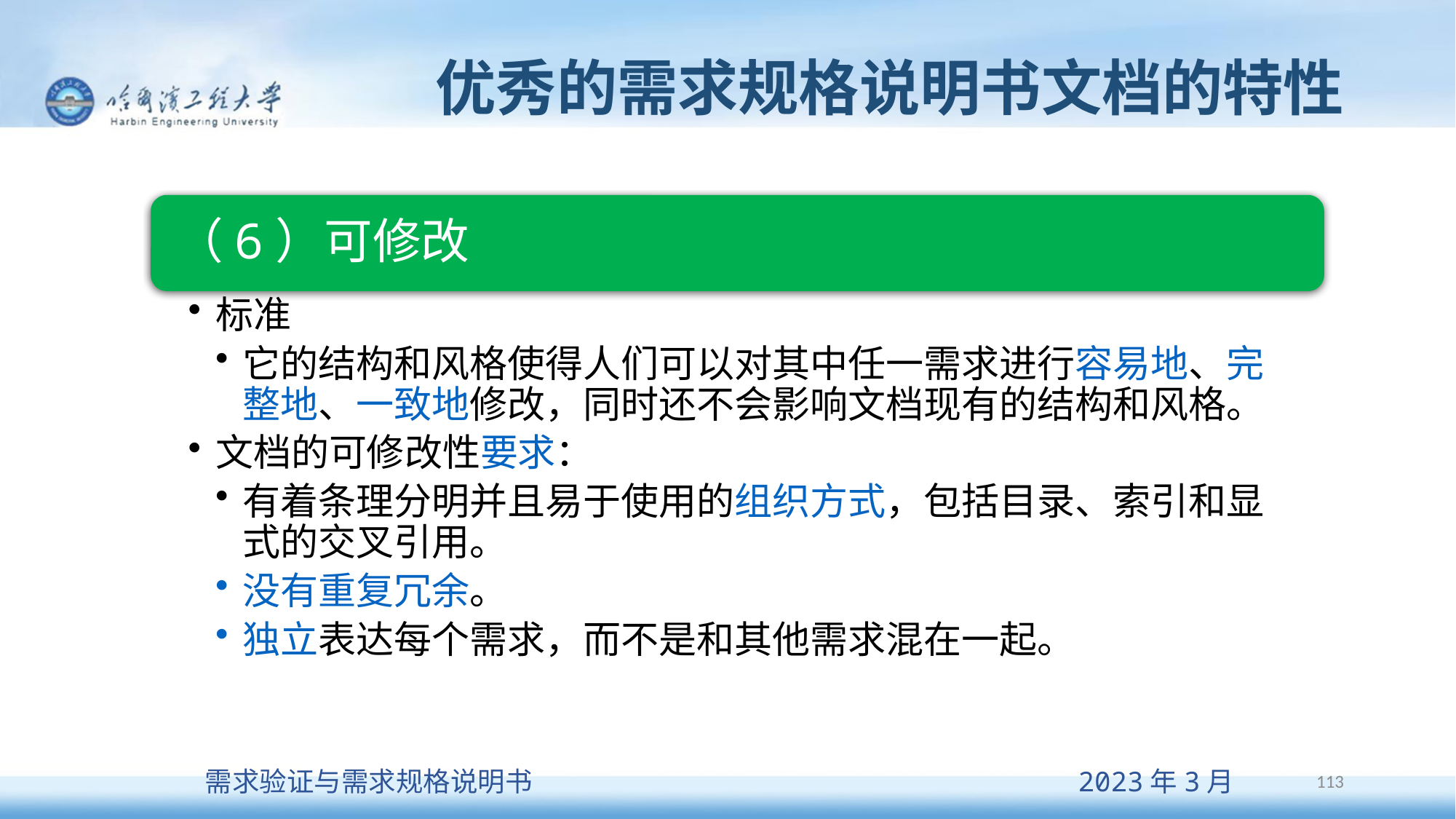

# 优秀的需求规格说明书文档的特性
（6）可修改
标准
它的结构和风格使得人们可以对其中任一需求进行容易地、完整地、一致地修改，同时还不会影响文档现有的结构和风格。
文档的可修改性要求：
有着条理分明并且易于使用的组织方式，包括目录、索引和显式的交叉引用。
没有重复冗余。
独立表达每个需求，而不是和其他需求混在一起。
113